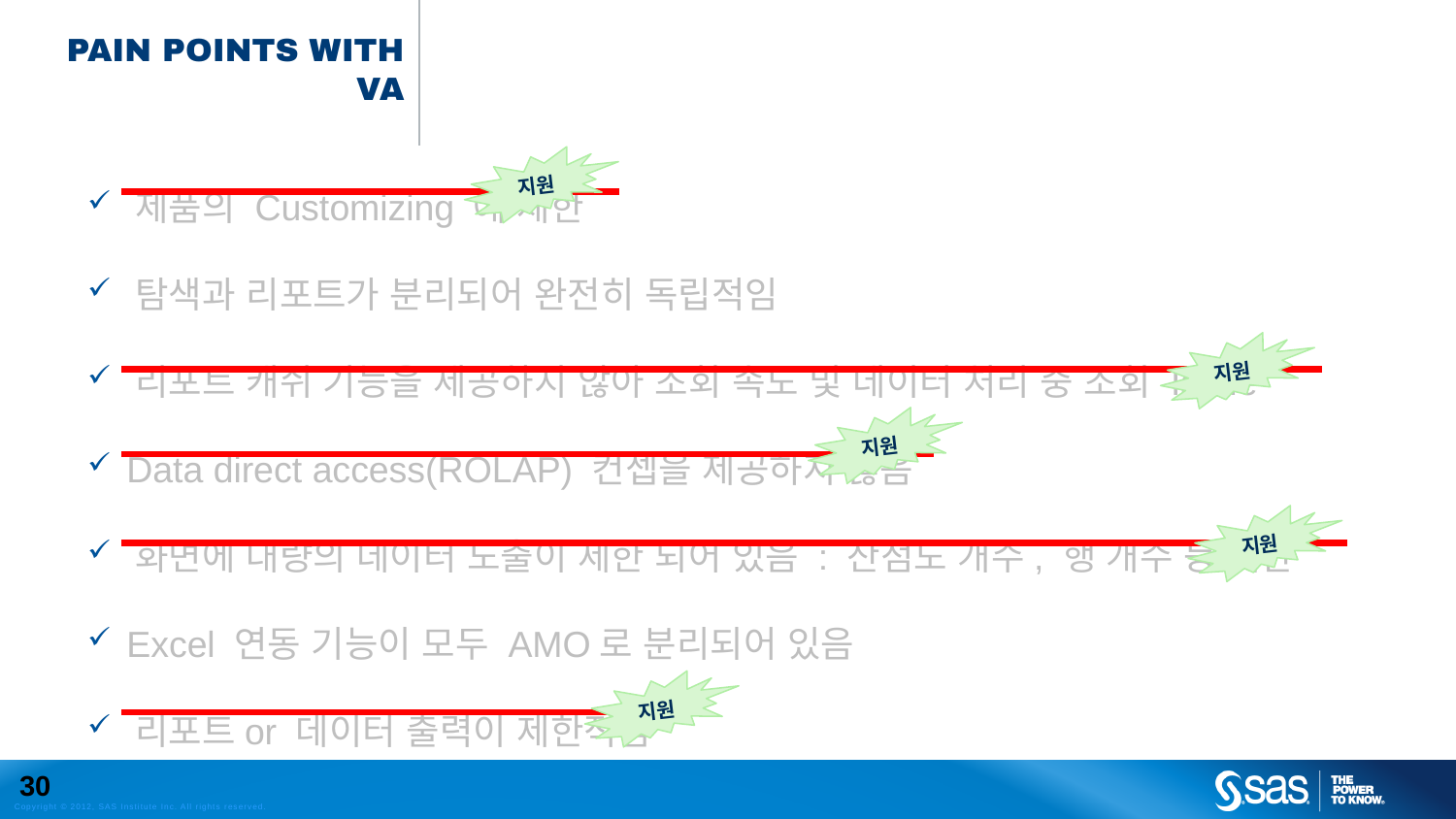

# Pain points with VA

 제품의 Customizing 에 제한
 탐색과 리포트가 분리되어 완전히 독립적임
 리포트 캐쉬 기능을 제공하지 않아 조회 속도 및 데이터 처리 중 조회 Issue
 Data direct access(ROLAP) 컨셉을 제공하지 않음
 화면에 대량의 데이터 노출이 제한 되어 있음 : 산점도 개수, 행 개수 등 제한
 Excel 연동 기능이 모두 AMO로 분리되어 있음
 리포트or 데이터 출력이 제한적임
지원
지원
지원
지원
지원